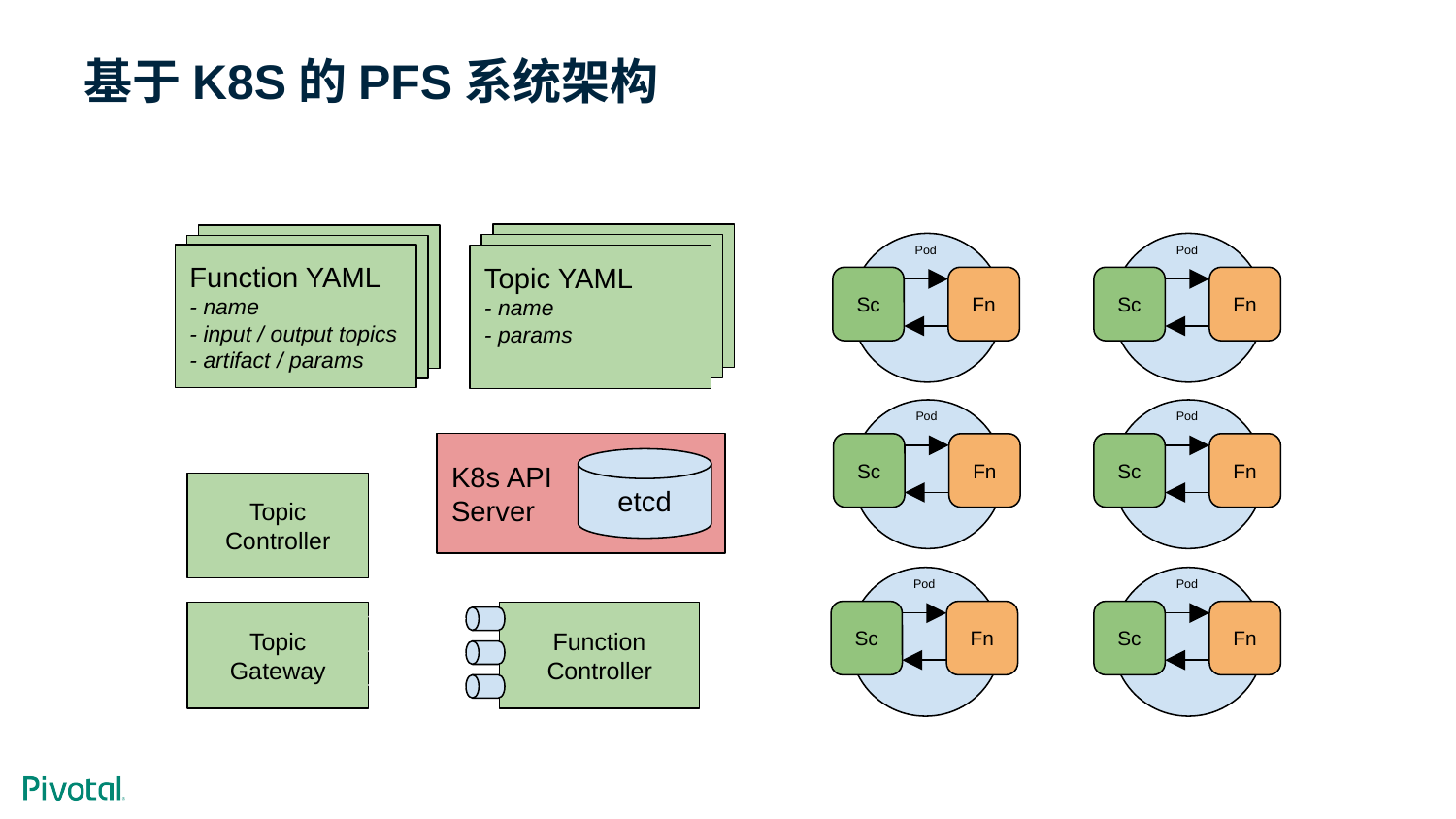

# 基于K8S的PFS系统架构

Topic YAML
- name
- params

Function YAML
- name
- input / output topics
- artifact / params
Pod

Sc
Fn

Pod

Sc
Fn

Pod

Sc
Fn

Pod

Sc
Fn

K8s API
Server
etcd
Topic Controller
Pod

Sc
Fn

Pod

Sc
Fn

Topic Gateway
Function
Controller